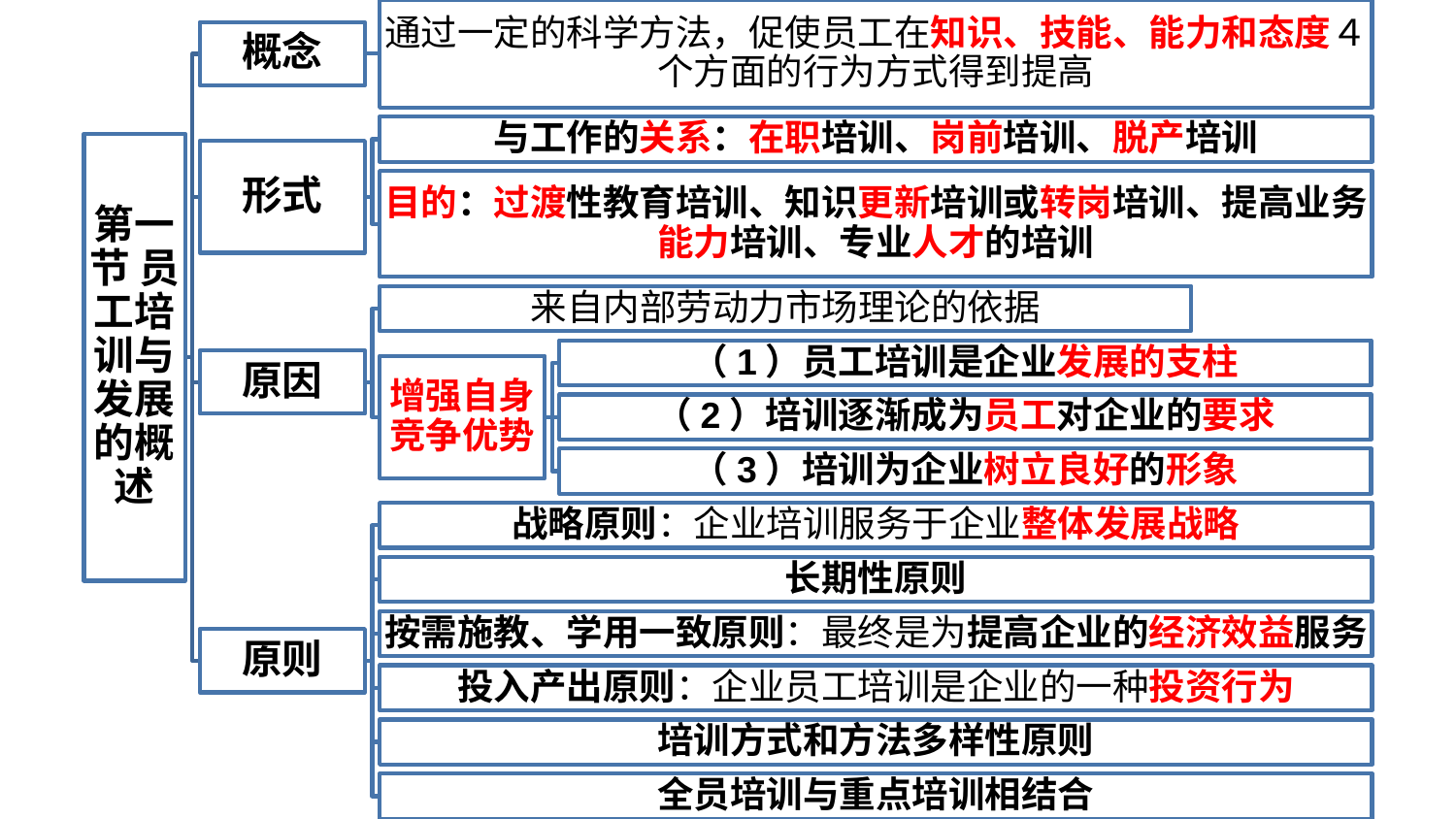

第一节 员工培训与发展的概述
概念
通过一定的科学方法，促使员工在知识、技能、能力和态度４个方面的行为方式得到提高
形式
与工作的关系：在职培训、岗前培训、脱产培训
目的：过渡性教育培训、知识更新培训或转岗培训、提高业务能力培训、专业人才的培训
原因
来自内部劳动力市场理论的依据
增强自身竞争优势
（1）员工培训是企业发展的支柱
（2）培训逐渐成为员工对企业的要求
（3）培训为企业树立良好的形象
原则
战略原则：企业培训服务于企业整体发展战略
长期性原则
按需施教、学用一致原则：最终是为提高企业的经济效益服务
投入产出原则：企业员工培训是企业的一种投资行为
培训方式和方法多样性原则
全员培训与重点培训相结合
多题型